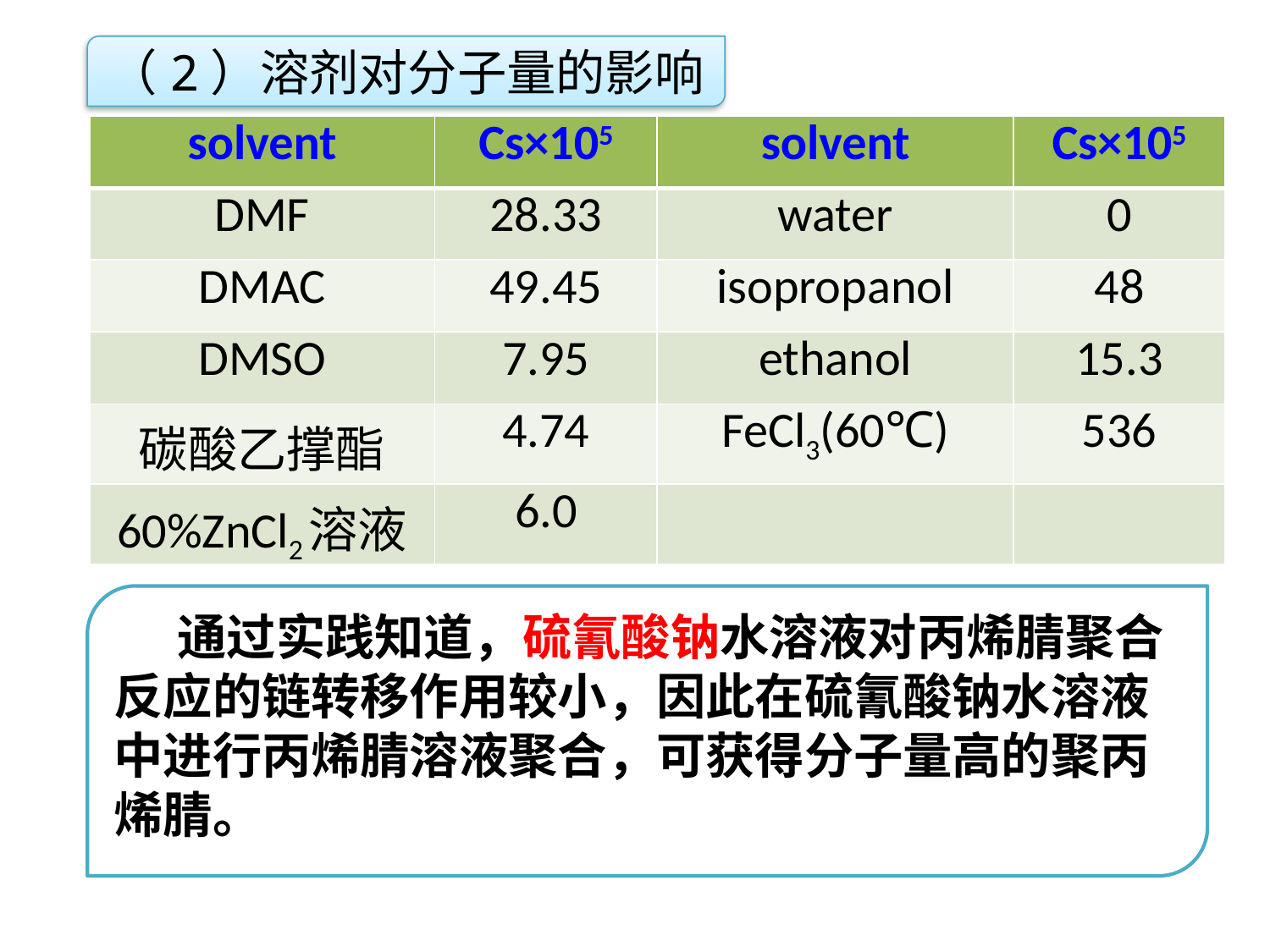

（2）溶剂对分子量的影响
| solvent | Cs×105 | solvent | Cs×105 |
| --- | --- | --- | --- |
| DMF | 28.33 | water | 0 |
| DMAC | 49.45 | isopropanol | 48 |
| DMSO | 7.95 | ethanol | 15.3 |
| 碳酸乙撑酯 | 4.74 | FeCl3(60℃) | 536 |
| 60%ZnCl2溶液 | 6.0 |  |  |
点击添加文本
点击添加文本
通过实践知道，硫氰酸钠水溶液对丙烯腈聚合反应的链转移作用较小，因此在硫氰酸钠水溶液中进行丙烯腈溶液聚合，可获得分子量高的聚丙烯腈。
点击添加文本
点击添加文本